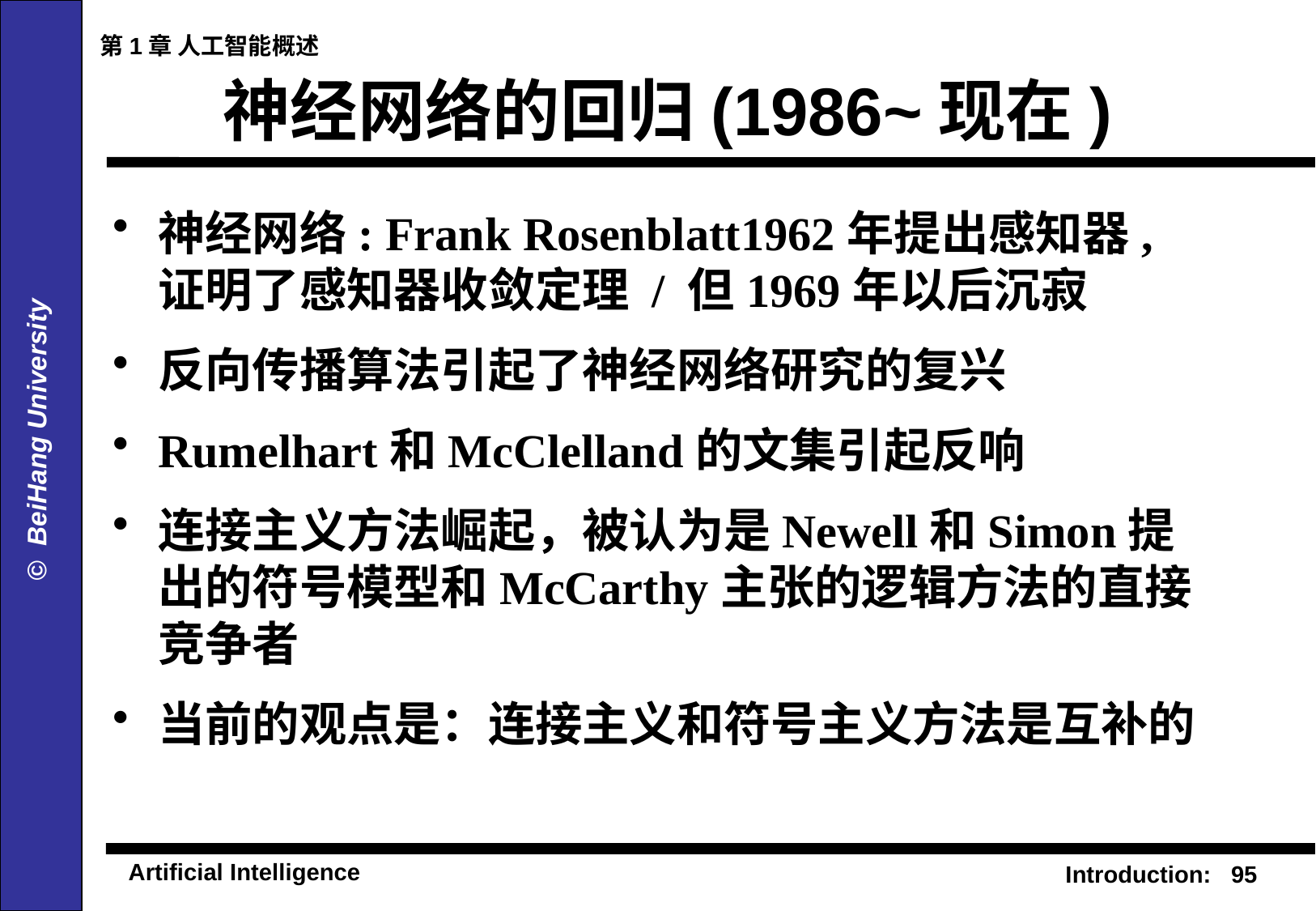

第1章 人工智能概述
# 神经网络的回归(1986~现在)
神经网络: Frank Rosenblatt1962年提出感知器, 证明了感知器收敛定理 / 但1969年以后沉寂
反向传播算法引起了神经网络研究的复兴
Rumelhart和McClelland的文集引起反响
连接主义方法崛起，被认为是Newell和Simon提出的符号模型和McCarthy主张的逻辑方法的直接竞争者
当前的观点是：连接主义和符号主义方法是互补的